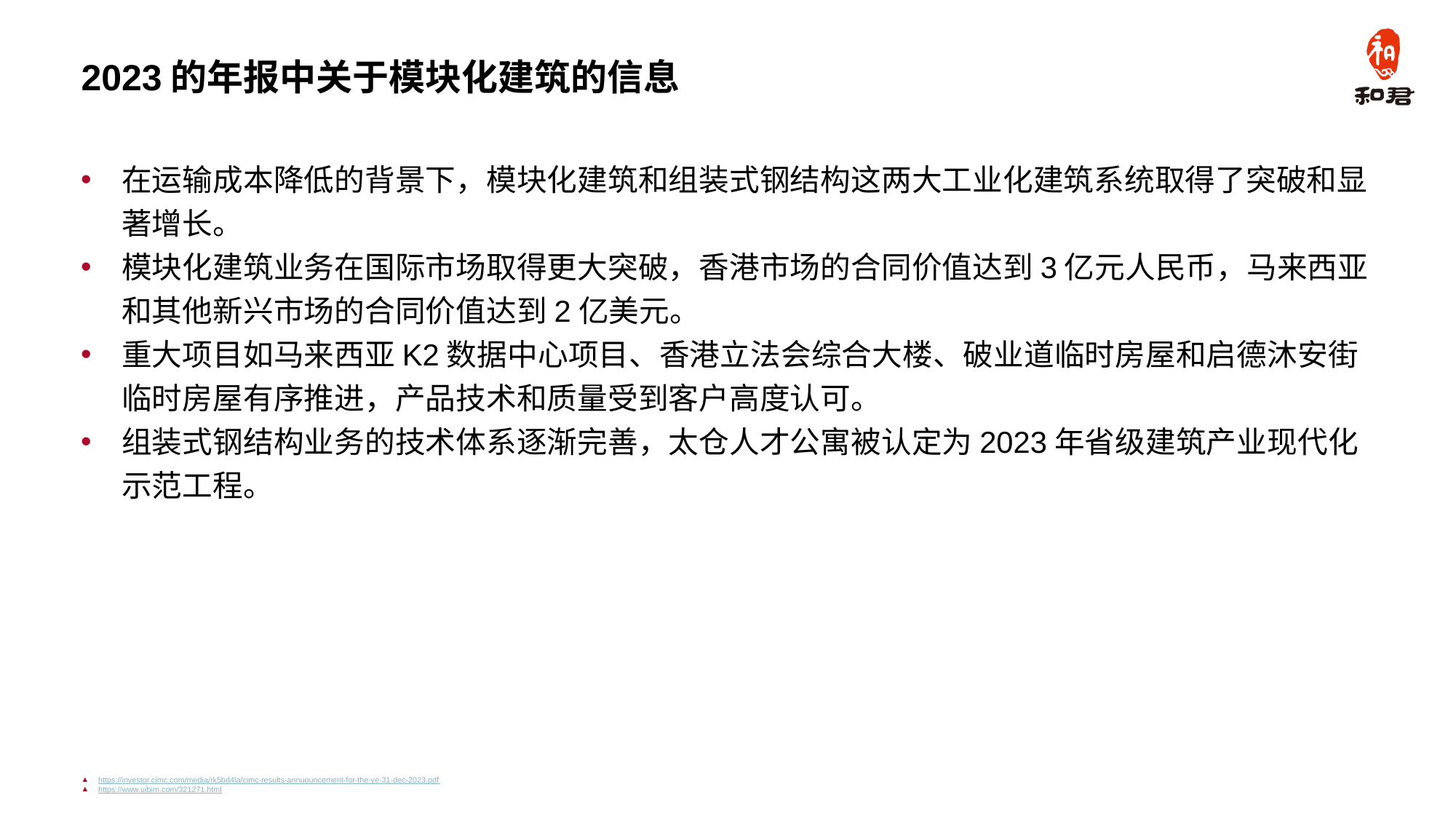

# 2023的年报中关于模块化建筑的信息
在运输成本降低的背景下，模块化建筑和组装式钢结构这两大工业化建筑系统取得了突破和显著增长。
模块化建筑业务在国际市场取得更大突破，香港市场的合同价值达到3亿元人民币，马来西亚和其他新兴市场的合同价值达到2亿美元。
重大项目如马来西亚K2数据中心项目、香港立法会综合大楼、破业道临时房屋和启德沐安街临时房屋有序推进，产品技术和质量受到客户高度认可。
组装式钢结构业务的技术体系逐渐完善，太仓人才公寓被认定为2023年省级建筑产业现代化示范工程。
https://investor.cimc.com/media/rk5bd4la/cimc-results-annuouncement-for-the-ye-31-dec-2023.pdf
https://www.uibim.com/321271.html